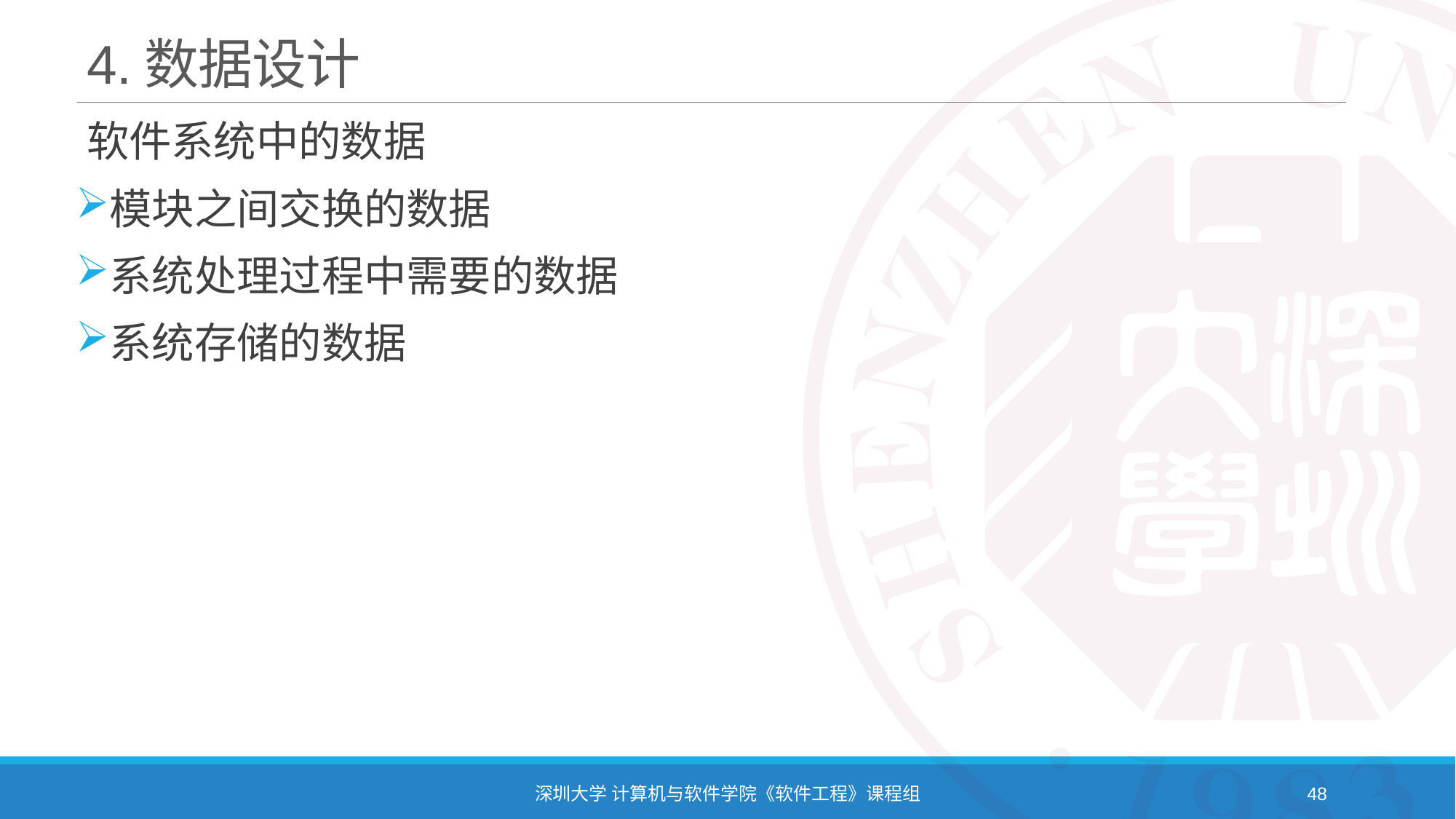

# 4.数据设计
软件系统中的数据
模块之间交换的数据
系统处理过程中需要的数据
系统存储的数据

深圳大学 计算机与软件学院《软件工程》课程组
48